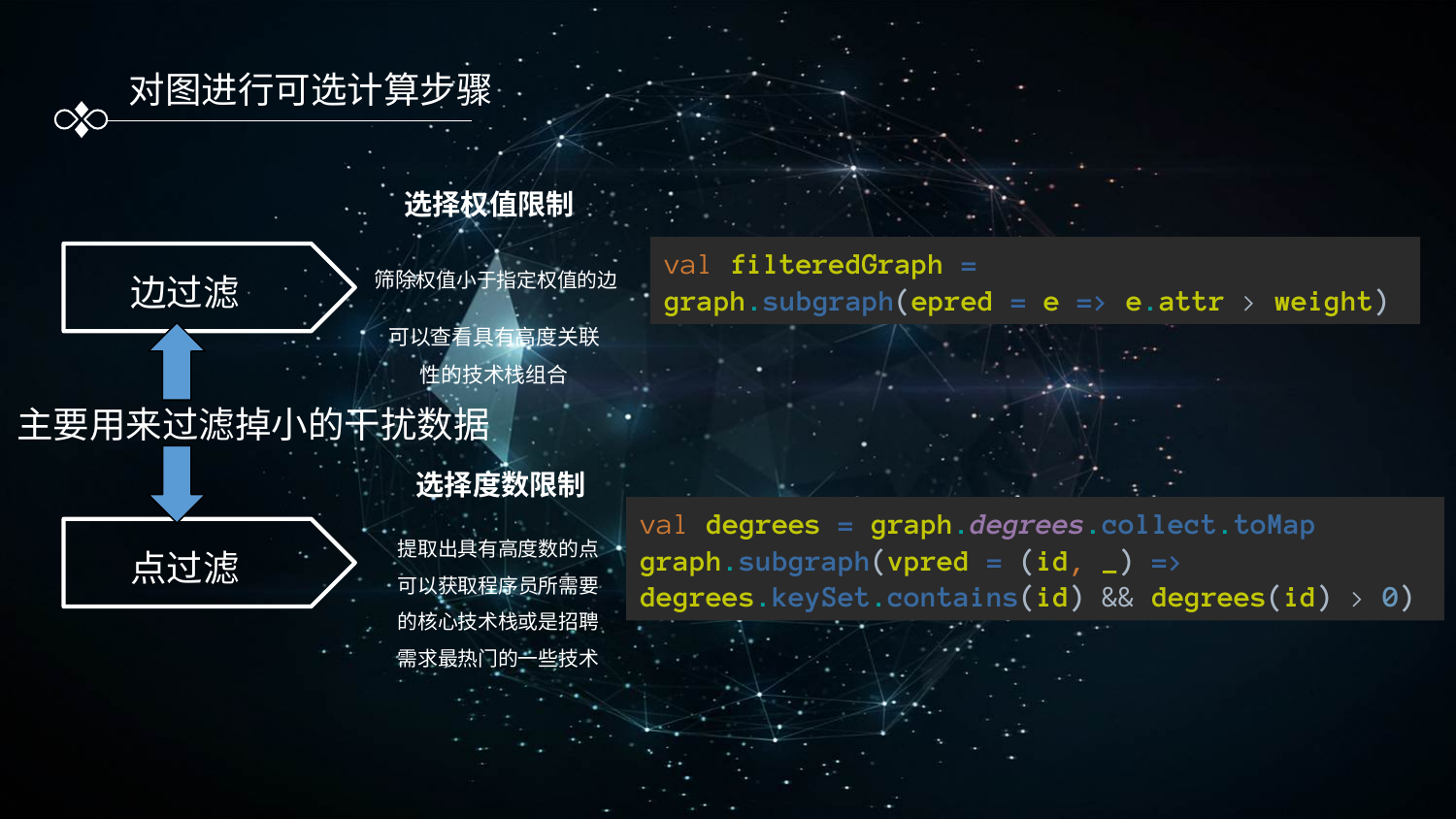

对图进行可选计算步骤

选择权值限制
筛除权值小于指定权值的边
val filteredGraph =
graph.subgraph(epred = e => e.attr > weight)

边过滤
可以查看具有高度关联性的技术栈组合

主要用来过滤掉小的干扰数据

选择度数限制
提取出具有高度数的点可以获取程序员所需要的核心技术栈或是招聘需求最热门的一些技术
val degrees = graph.degrees.collect.toMap
graph.subgraph(vpred = (id, _) => degrees.keySet.contains(id) && degrees(id) > 0)

点过滤